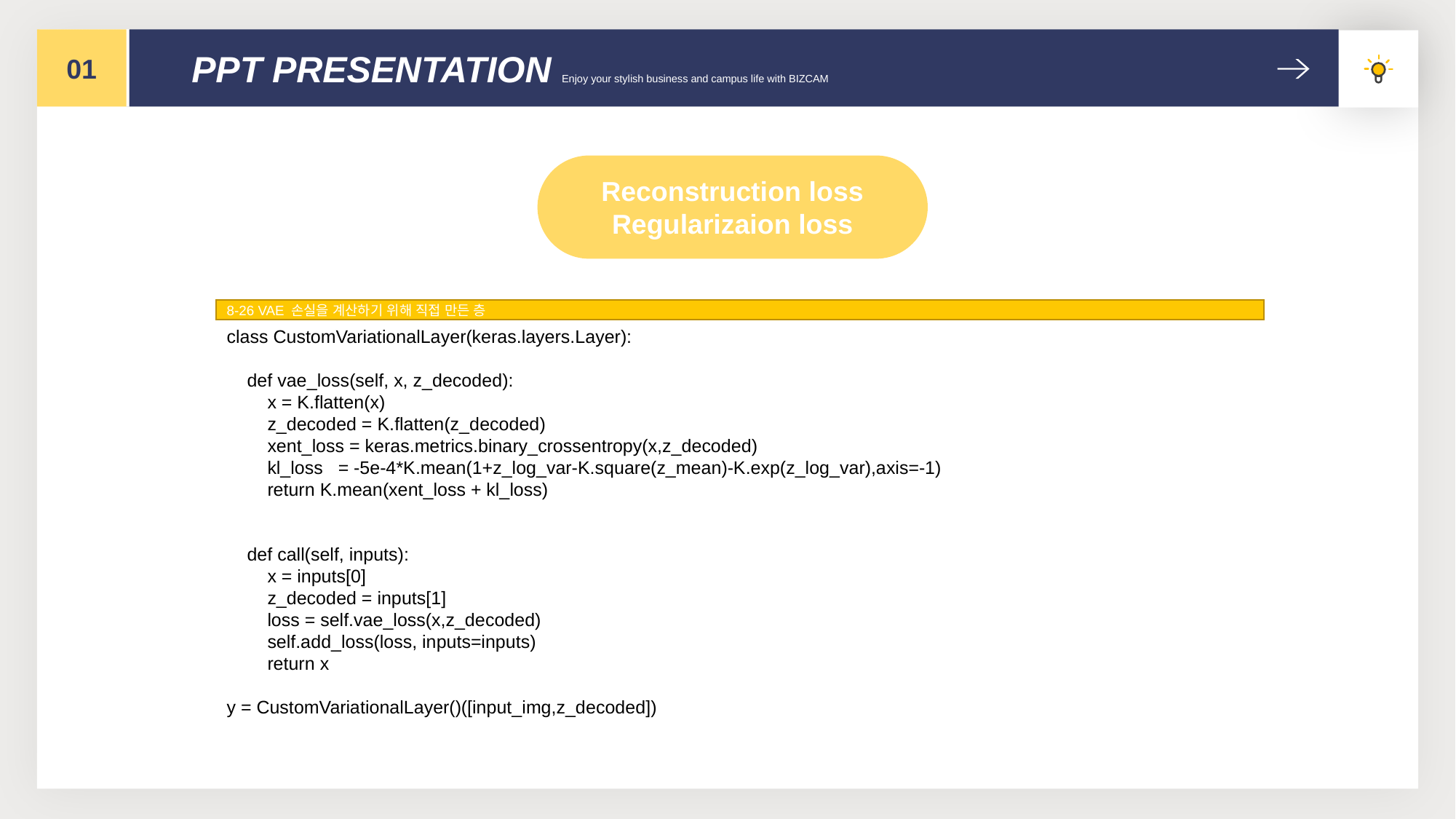

01
PPT PRESENTATION Enjoy your stylish business and campus life with BIZCAM

Reconstruction loss
Regularizaion loss
8-26 VAE 손실을 계산하기 위해 직접 만든 층
class CustomVariationalLayer(keras.layers.Layer):

    def vae_loss(self, x, z_decoded):
        x = K.flatten(x)
        z_decoded = K.flatten(z_decoded)
        xent_loss = keras.metrics.binary_crossentropy(x,z_decoded)
        kl_loss   = -5e-4*K.mean(1+z_log_var-K.square(z_mean)-K.exp(z_log_var),axis=-1)
        return K.mean(xent_loss + kl_loss)

    def call(self, inputs):
        x = inputs[0]
        z_decoded = inputs[1]
        loss = self.vae_loss(x,z_decoded)
        self.add_loss(loss, inputs=inputs)
        return x

y = CustomVariationalLayer()([input_img,z_decoded])